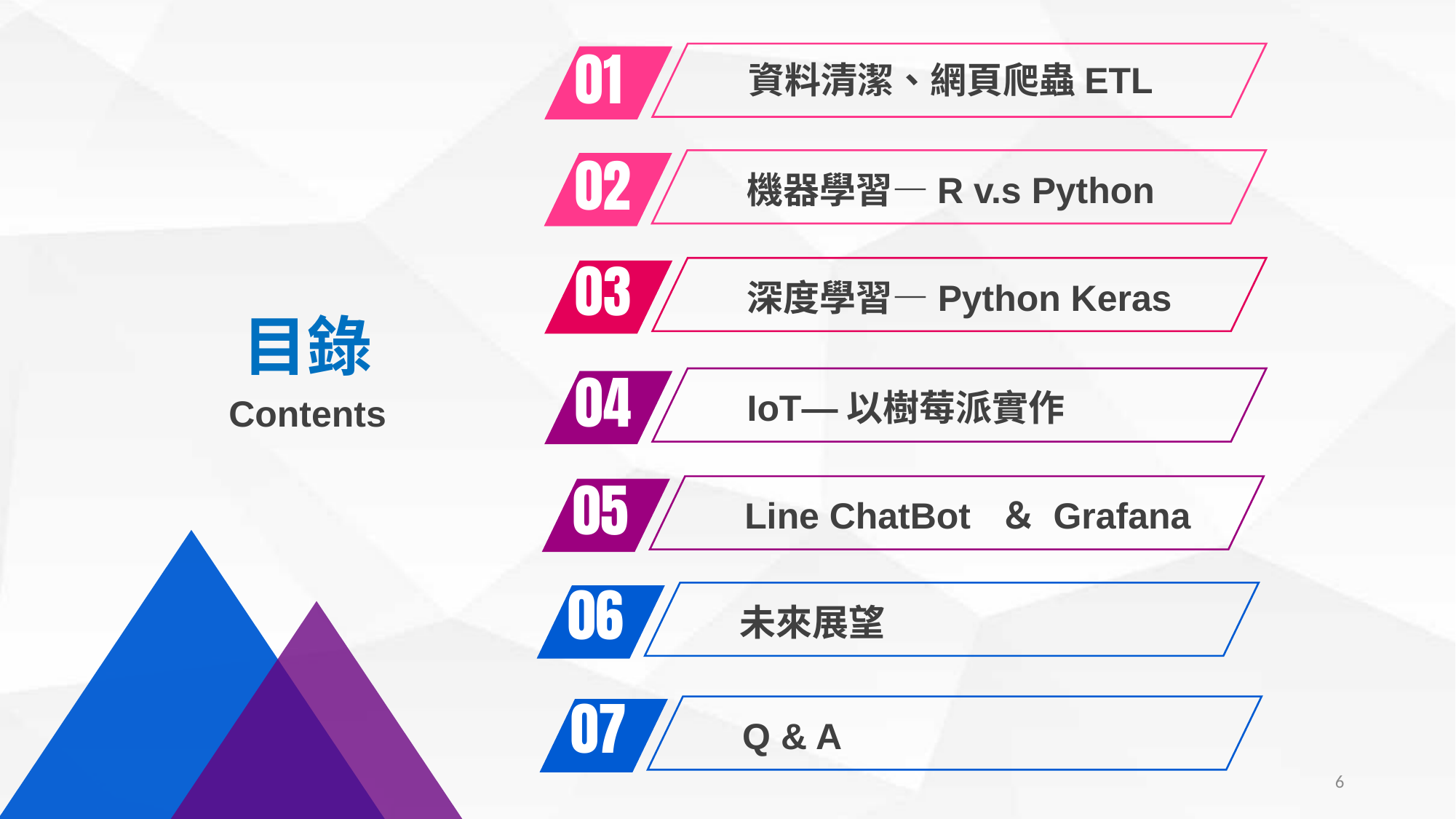

01

資料清潔、網頁爬蟲ETL

機器學習—R v.s Python
02

03

深度學習—Python Keras
目錄
Contents
04

IoT—以樹莓派實作
05

Line ChatBot  ＆ Grafana

06

未來展望

07

Q & A
6